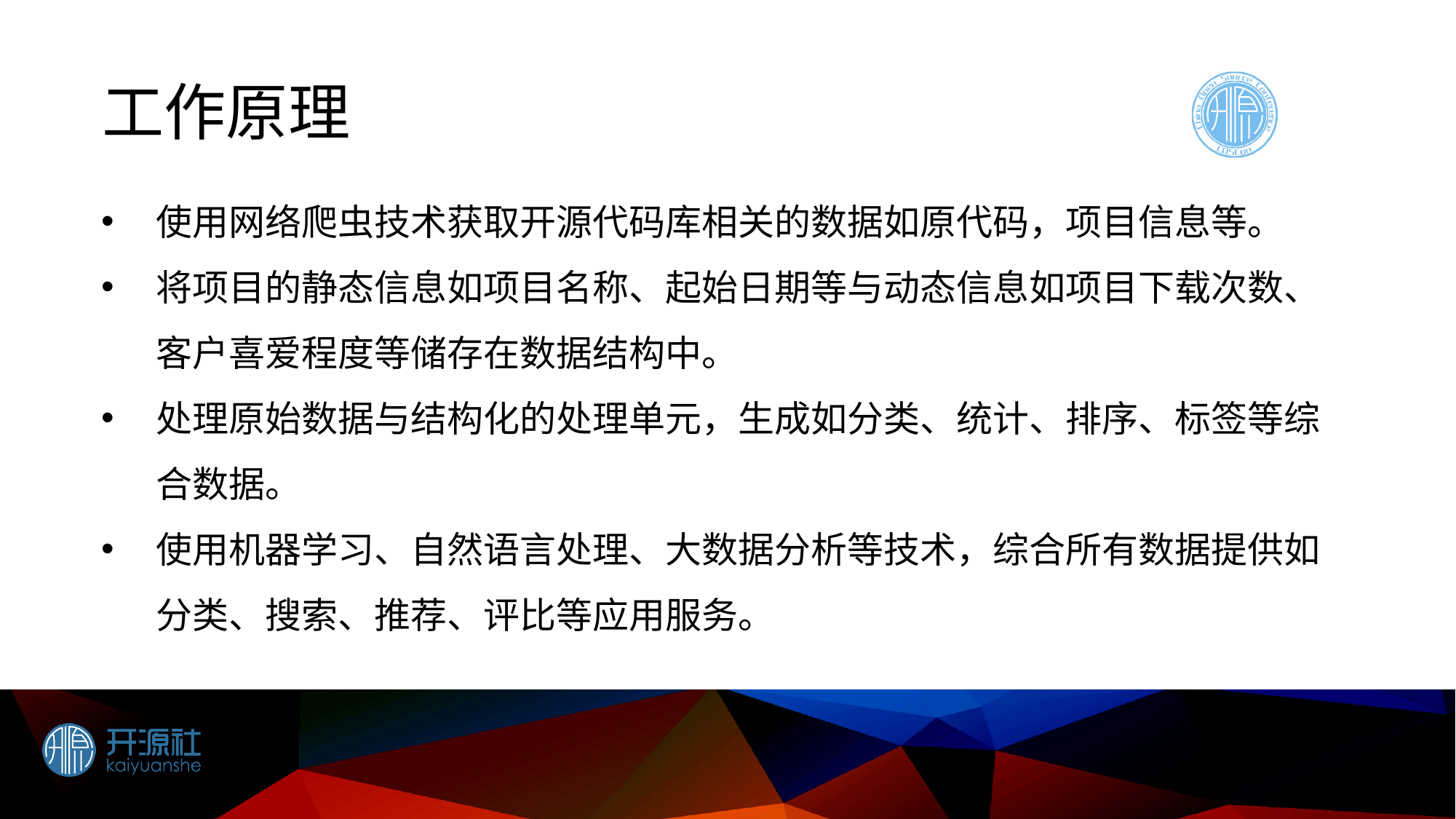

# 工作原理
使用网络爬虫技术获取开源代码库相关的数据如原代码，项目信息等。
将项目的静态信息如项目名称、起始日期等与动态信息如项目下载次数、客户喜爱程度等储存在数据结构中。
处理原始数据与结构化的处理单元，生成如分类、统计、排序、标签等综合数据。
使用机器学习、自然语言处理、大数据分析等技术，综合所有数据提供如分类、搜索、推荐、评比等应用服务。